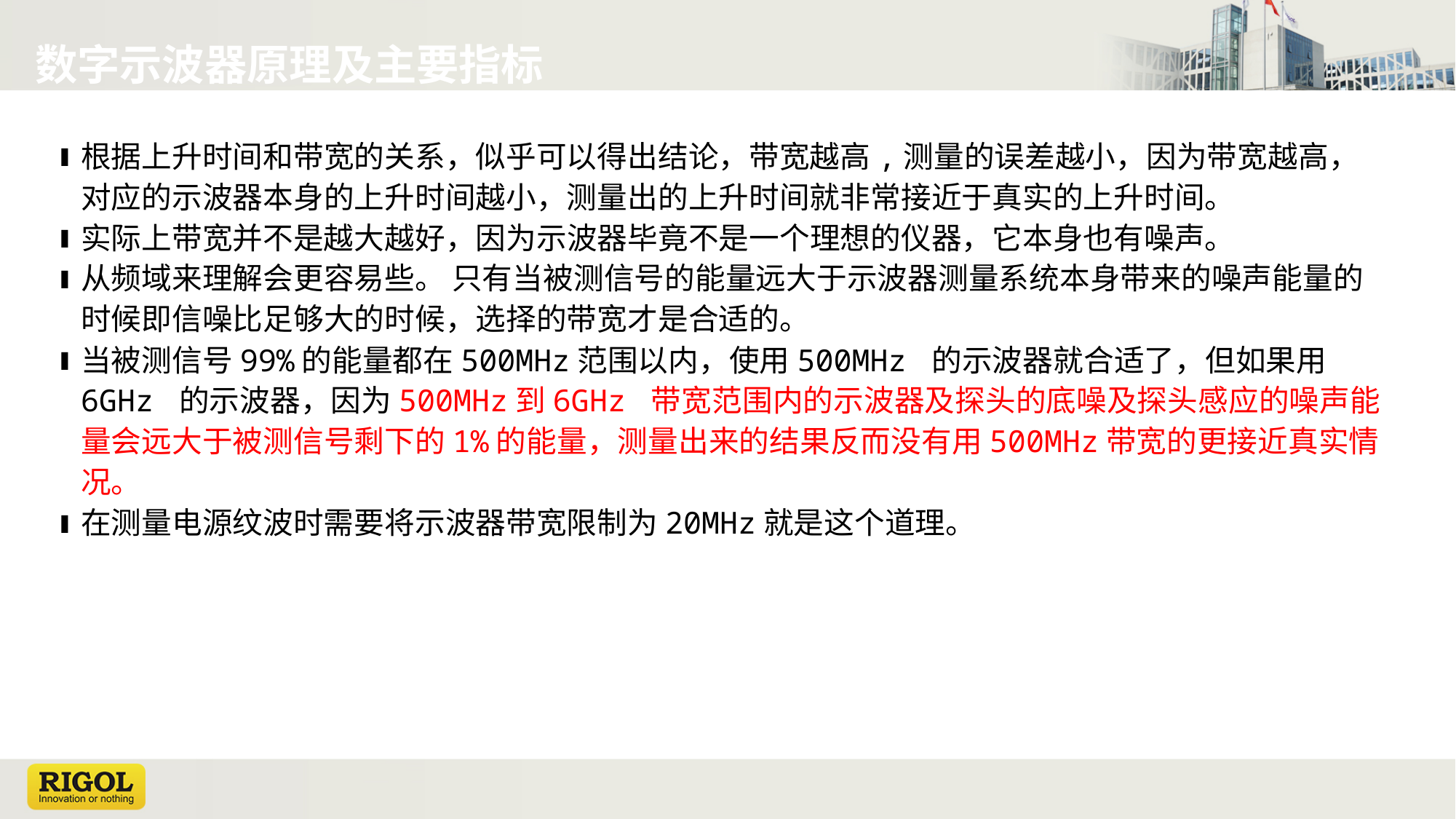

# 数字示波器原理及主要指标
根据上升时间和带宽的关系，似乎可以得出结论，带宽越高,测量的误差越小，因为带宽越高，对应的示波器本身的上升时间越小，测量出的上升时间就非常接近于真实的上升时间。
实际上带宽并不是越大越好，因为示波器毕竟不是一个理想的仪器，它本身也有噪声。
从频域来理解会更容易些。 只有当被测信号的能量远大于示波器测量系统本身带来的噪声能量的时候即信噪比足够大的时候，选择的带宽才是合适的。
当被测信号99%的能量都在500MHz范围以内，使用500MHz 的示波器就合适了，但如果用6GHz 的示波器，因为500MHz到6GHz 带宽范围内的示波器及探头的底噪及探头感应的噪声能量会远大于被测信号剩下的1%的能量，测量出来的结果反而没有用500MHz带宽的更接近真实情况。
在测量电源纹波时需要将示波器带宽限制为20MHz就是这个道理。